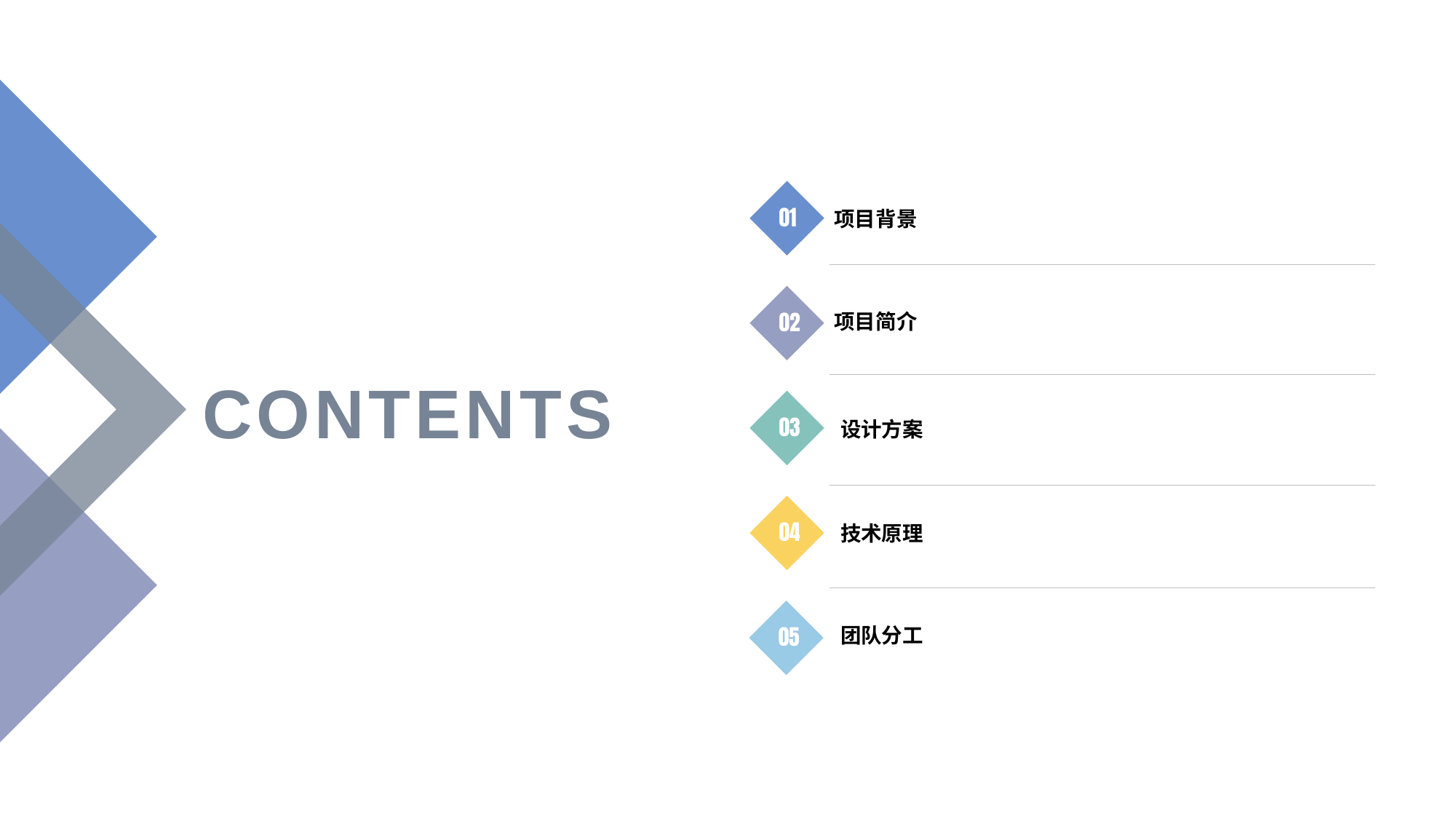

01
项目背景
02
项目简介
CONTENTS
03
设计方案
04
技术原理
05
团队分工